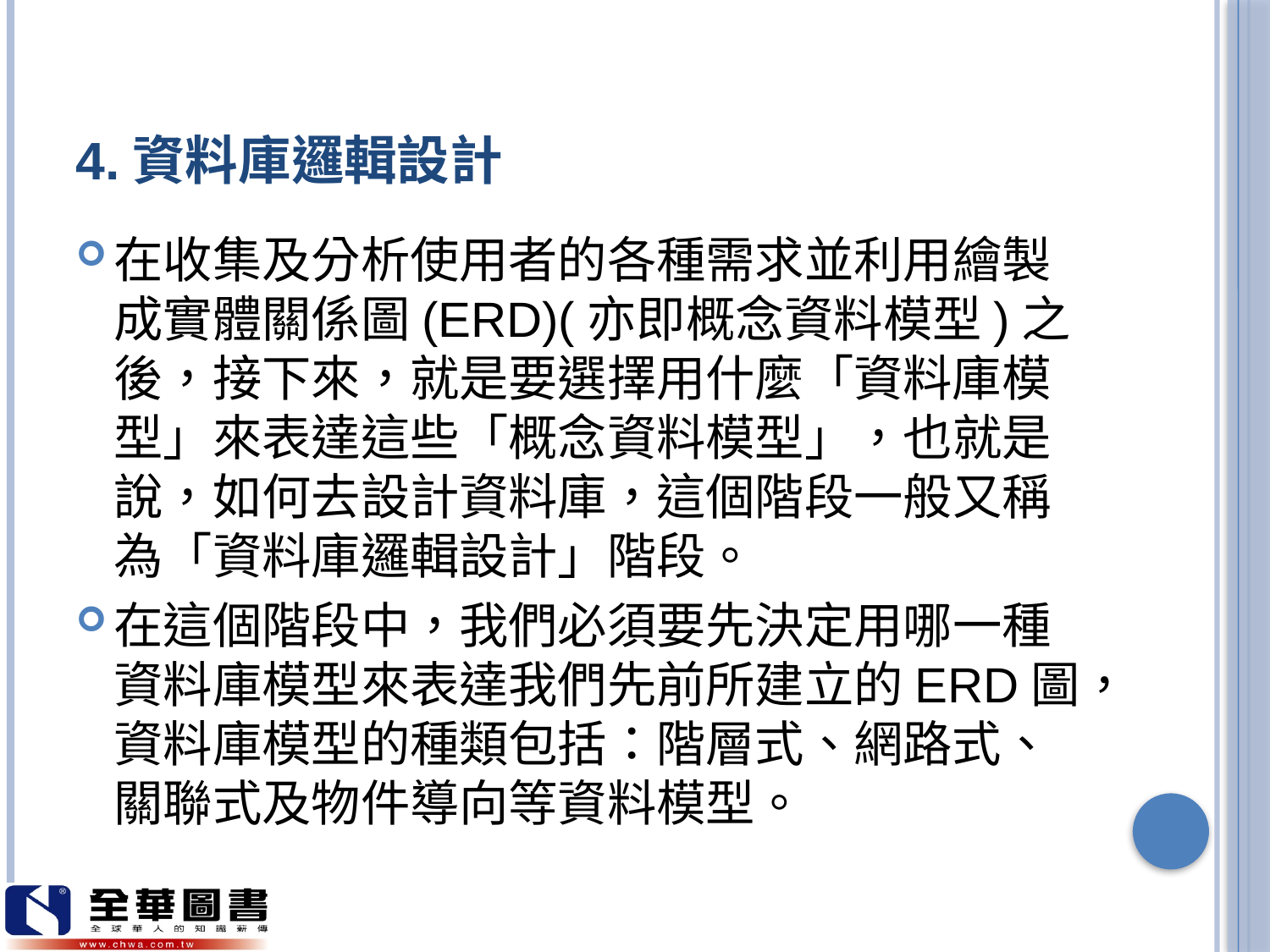

# 4.資料庫邏輯設計
在收集及分析使用者的各種需求並利用繪製成實體關係圖(ERD)(亦即概念資料模型)之後，接下來，就是要選擇用什麼「資料庫模型」來表達這些「概念資料模型」，也就是說，如何去設計資料庫，這個階段一般又稱為「資料庫邏輯設計」階段。
在這個階段中，我們必須要先決定用哪一種資料庫模型來表達我們先前所建立的ERD圖，資料庫模型的種類包括：階層式、網路式、關聯式及物件導向等資料模型。